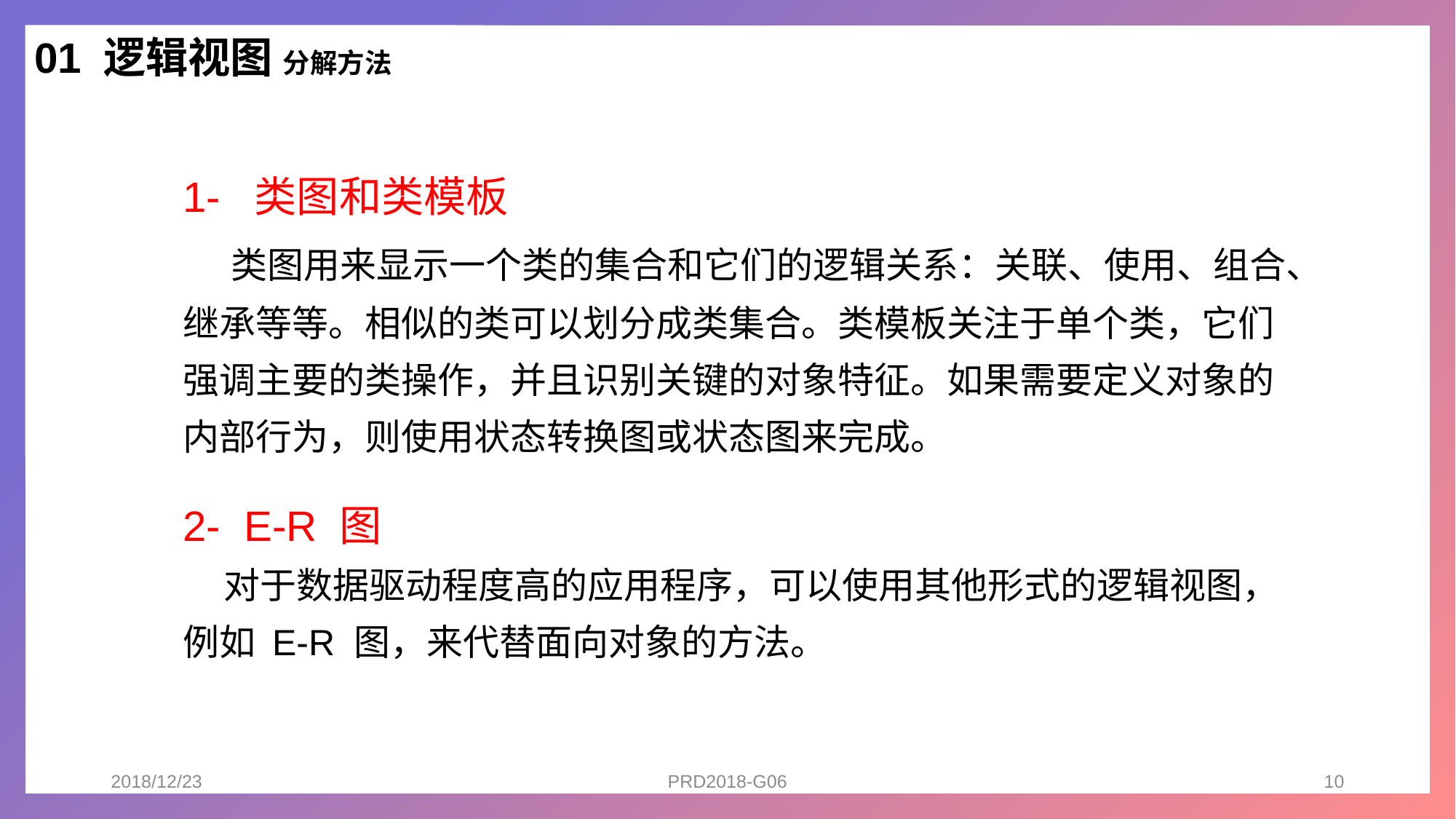

01 逻辑视图 分解方法
1-  类图和类模板
    类图用来显示一个类的集合和它们的逻辑关系：关联、使用、组合、继承等等。相似的类可以划分成类集合。类模板关注于单个类，它们强调主要的类操作，并且识别关键的对象特征。如果需要定义对象的内部行为，则使用状态转换图或状态图来完成。

2-  E-R 图
    对于数据驱动程度高的应用程序，可以使用其他形式的逻辑视图，例如 E-R 图，来代替面向对象的方法。
2018/12/23
PRD2018-G06
10